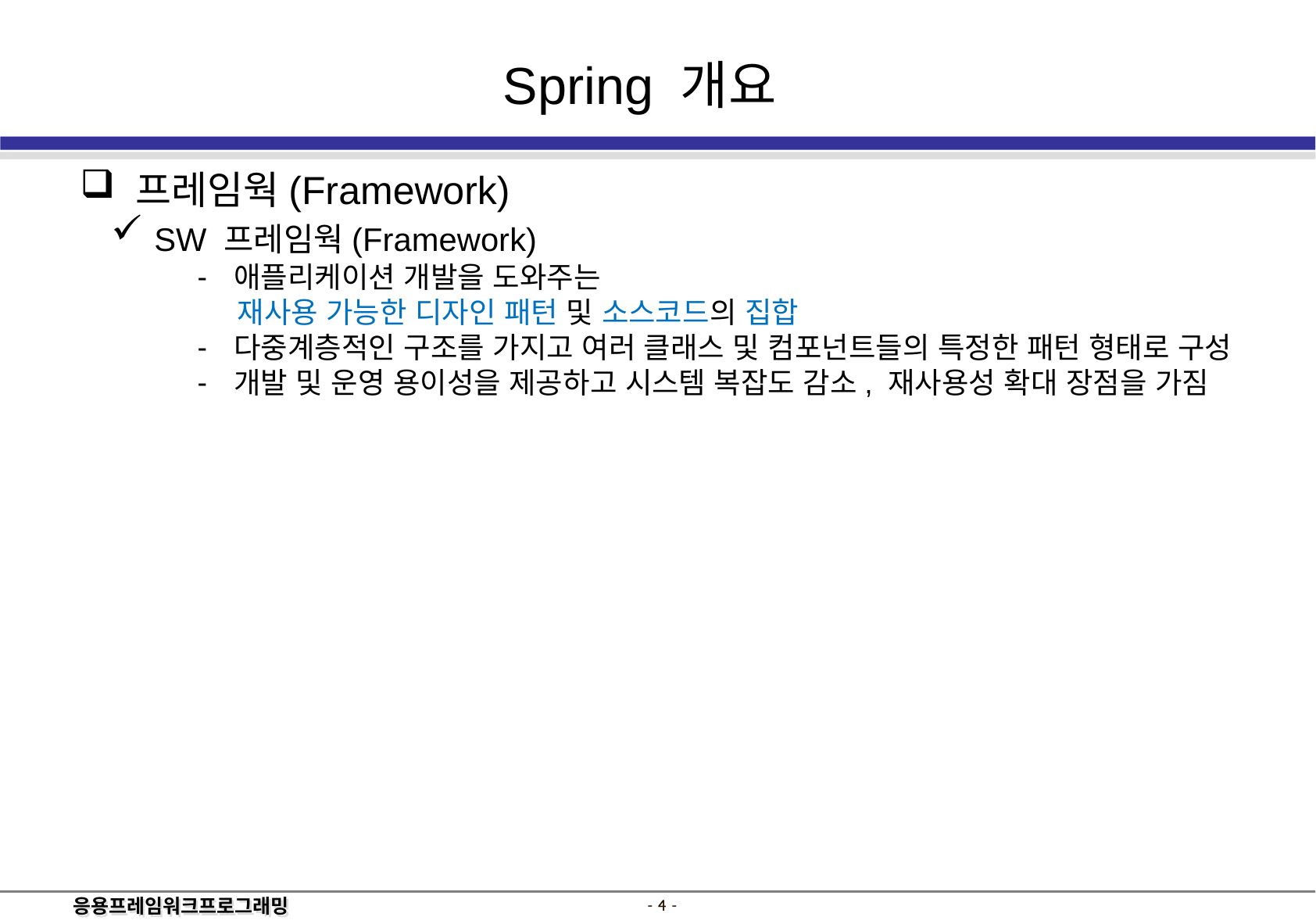

Spring 개요
 프레임웍(Framework)
 SW 프레임웍(Framework)
애플리케이션 개발을 도와주는
    재사용 가능한 디자인 패턴 및 소스코드의 집합
다중계층적인 구조를 가지고 여러 클래스 및 컴포넌트들의 특정한 패턴 형태로 구성
개발 및 운영 용이성을 제공하고 시스템 복잡도 감소, 재사용성 확대 장점을 가짐

- 4 -